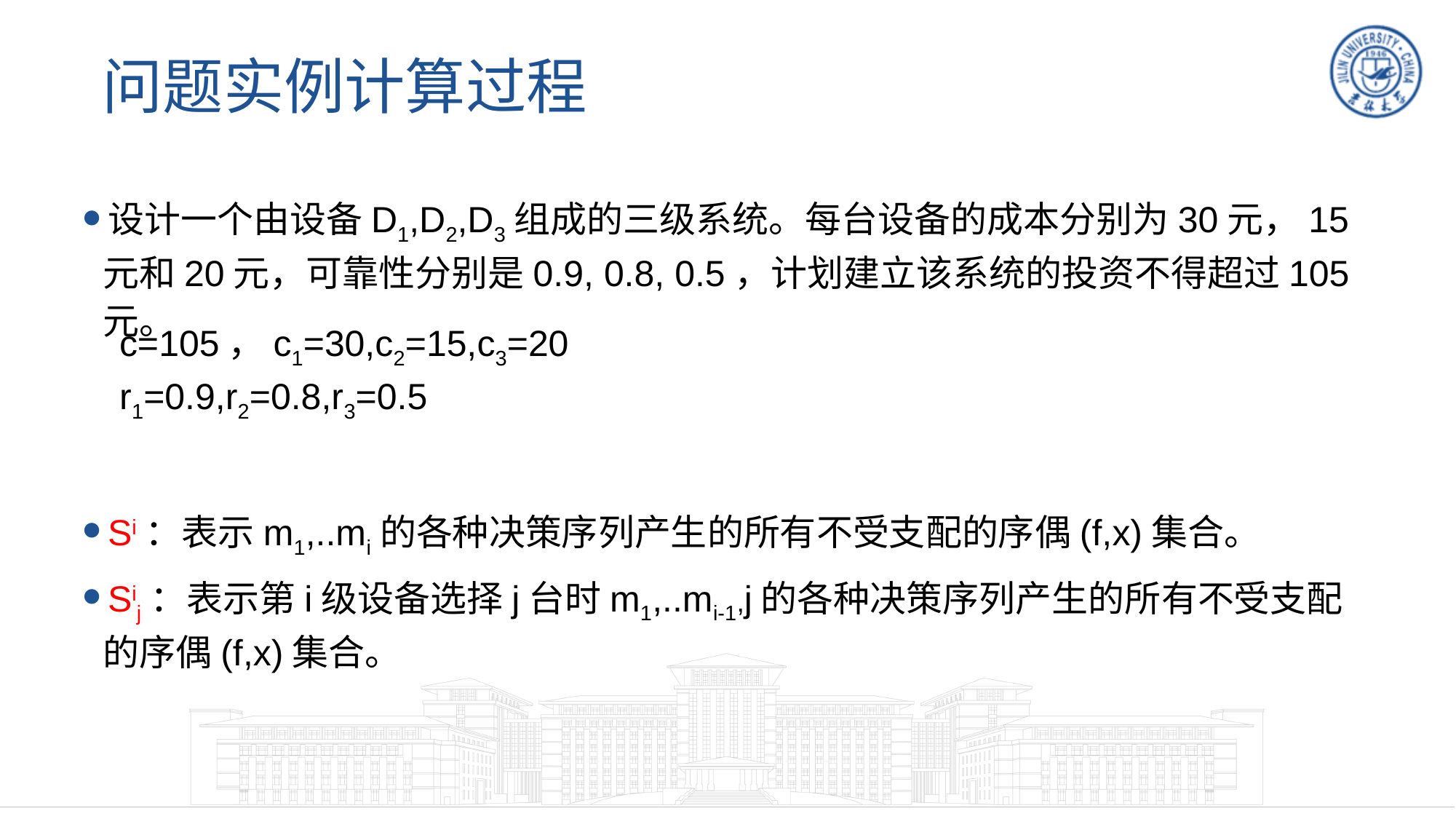

# 问题实例计算过程
设计一个由设备D1,D2,D3组成的三级系统。每台设备的成本分别为30元，15元和20元，可靠性分别是0.9, 0.8, 0.5，计划建立该系统的投资不得超过105元。

Si：表示m1,..mi的各种决策序列产生的所有不受支配的序偶(f,x)集合。
Sij：表示第i级设备选择j台时m1,..mi-1,j的各种决策序列产生的所有不受支配的序偶(f,x)集合。

c=105，c1=30,c2=15,c3=20
r1=0.9,r2=0.8,r3=0.5
64